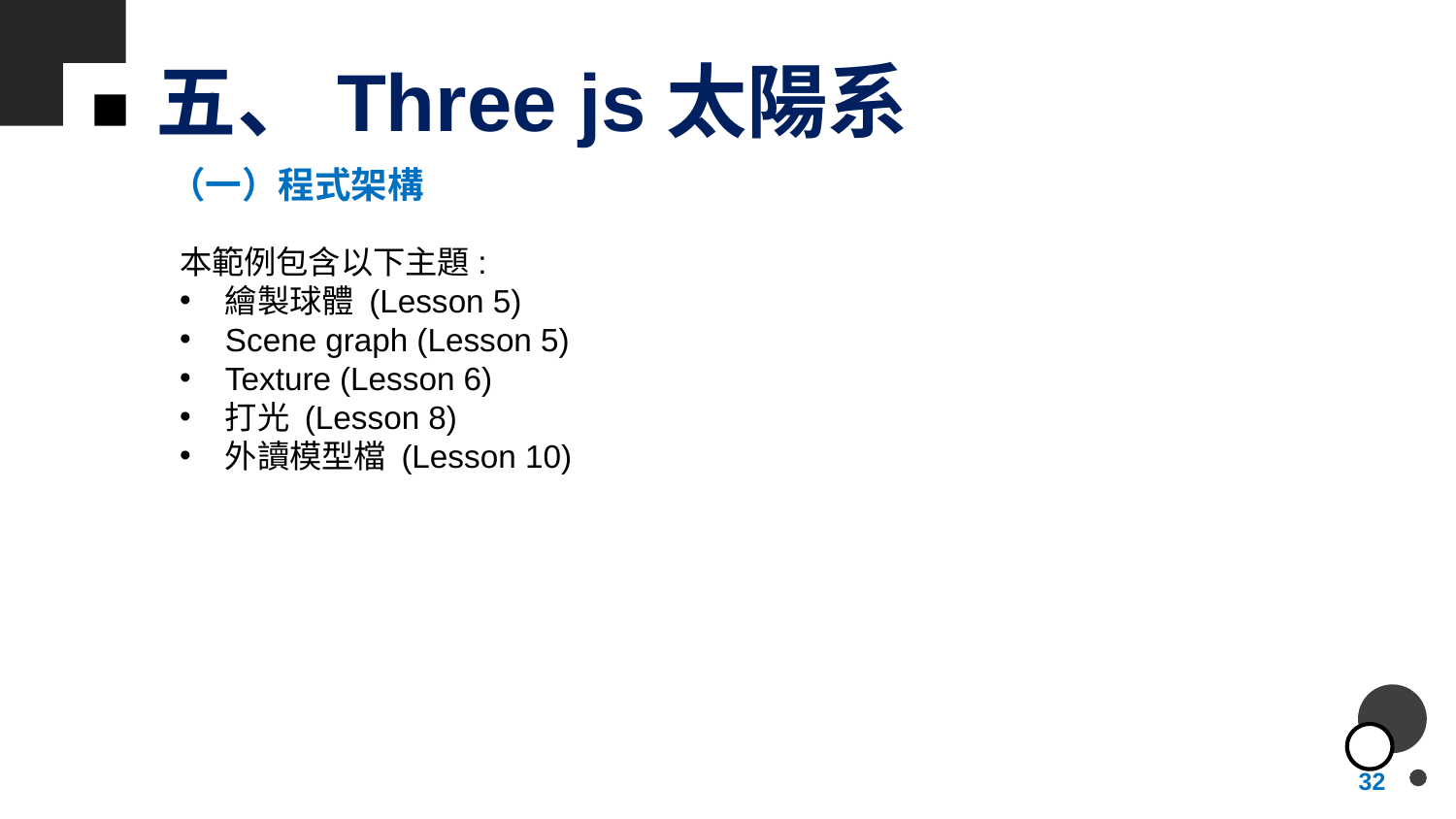

# 五、Three js太陽系
（一）程式架構
本範例包含以下主題:
繪製球體 (Lesson 5)
Scene graph (Lesson 5)
Texture (Lesson 6)
打光 (Lesson 8)
外讀模型檔 (Lesson 10)

32